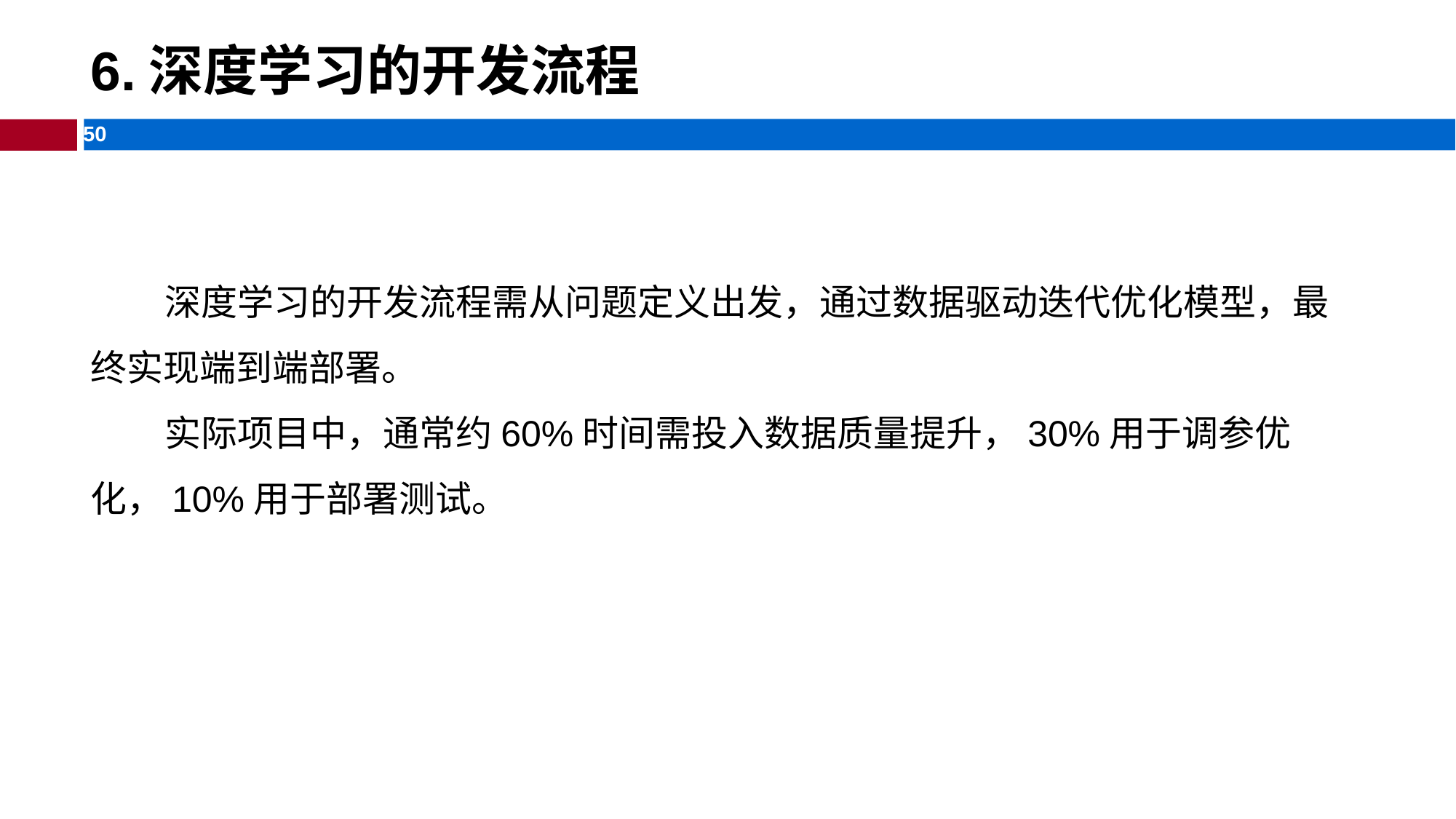

# 6.深度学习的开发流程
​​
        深度学习的开发流程需从问题定义出发，通过数据驱动迭代优化模型，最终实现端到端部署。
        实际项目中，通常约60%时间需投入数据质量提升，30%用于调参优化，10%用于部署测试。